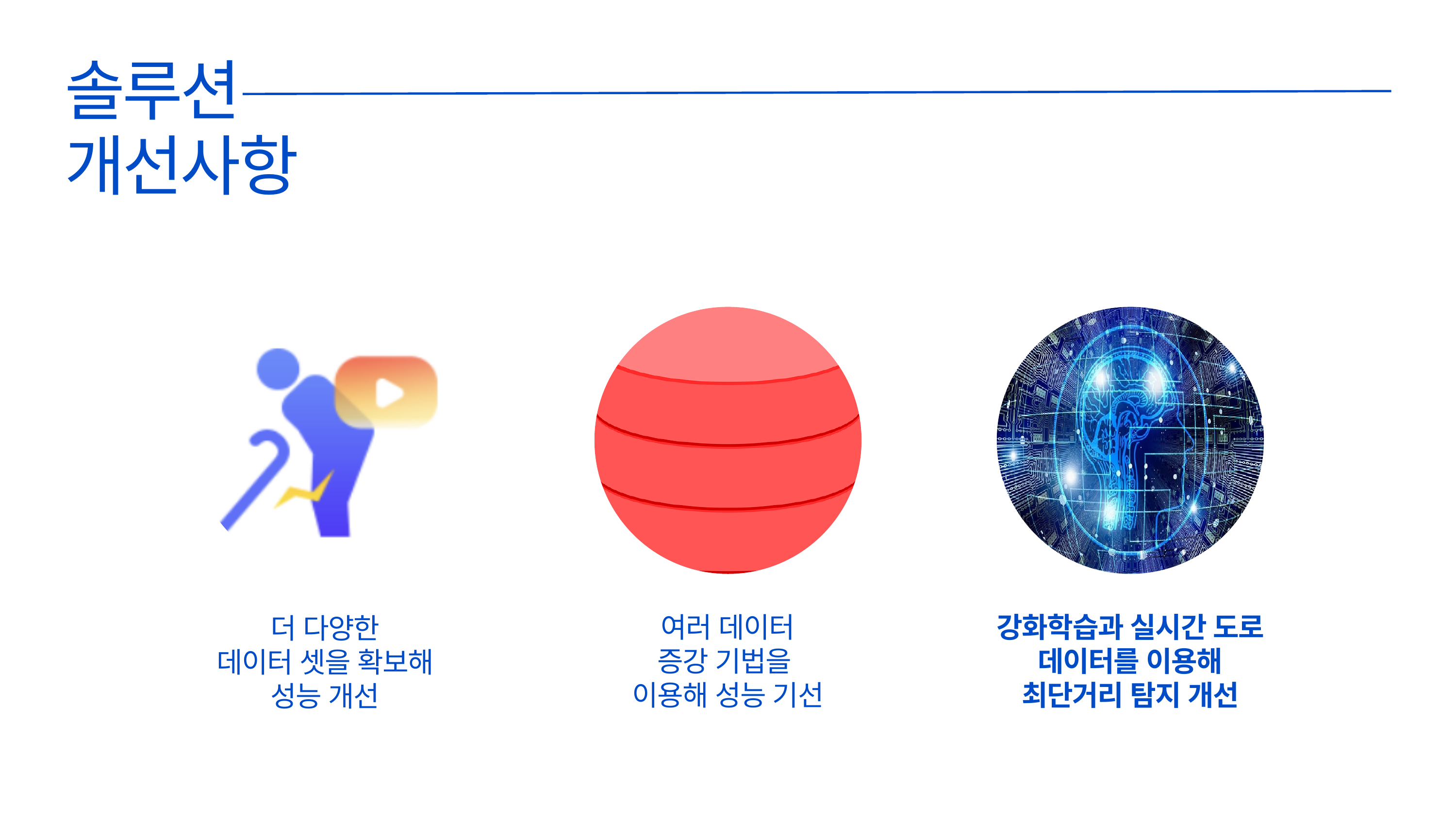

솔루션
개선사항

여러 데이터
증강 기법을
이용해 성능 기선
강화학습과 실시간 도로 데이터를 이용해
최단거리 탐지 개선
더 다양한
데이터 셋을 확보해
성능 개선